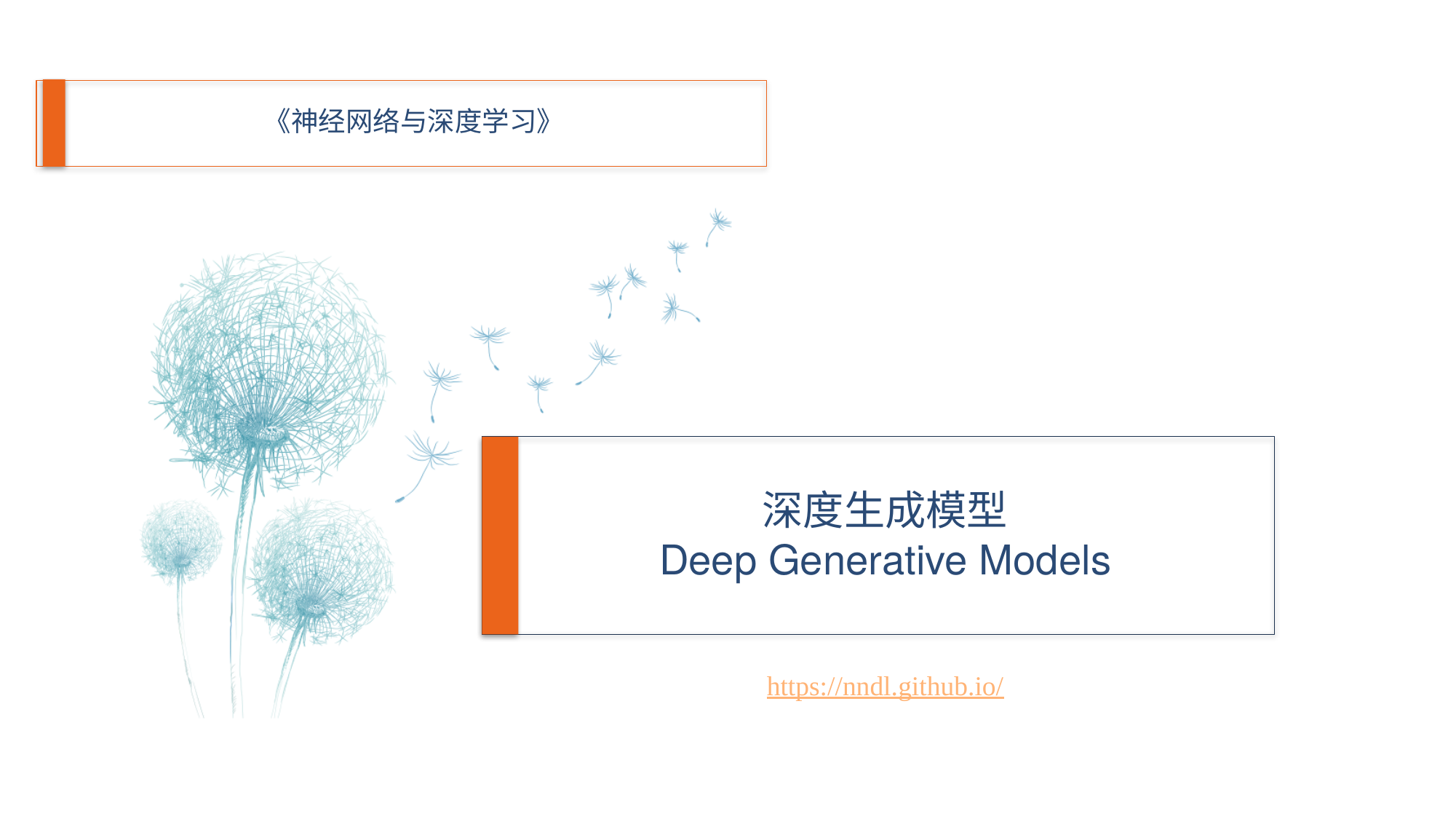

《神经网络与深度学习》
# 深度生成模型 Deep Generative Models
https://nndl.github.io/